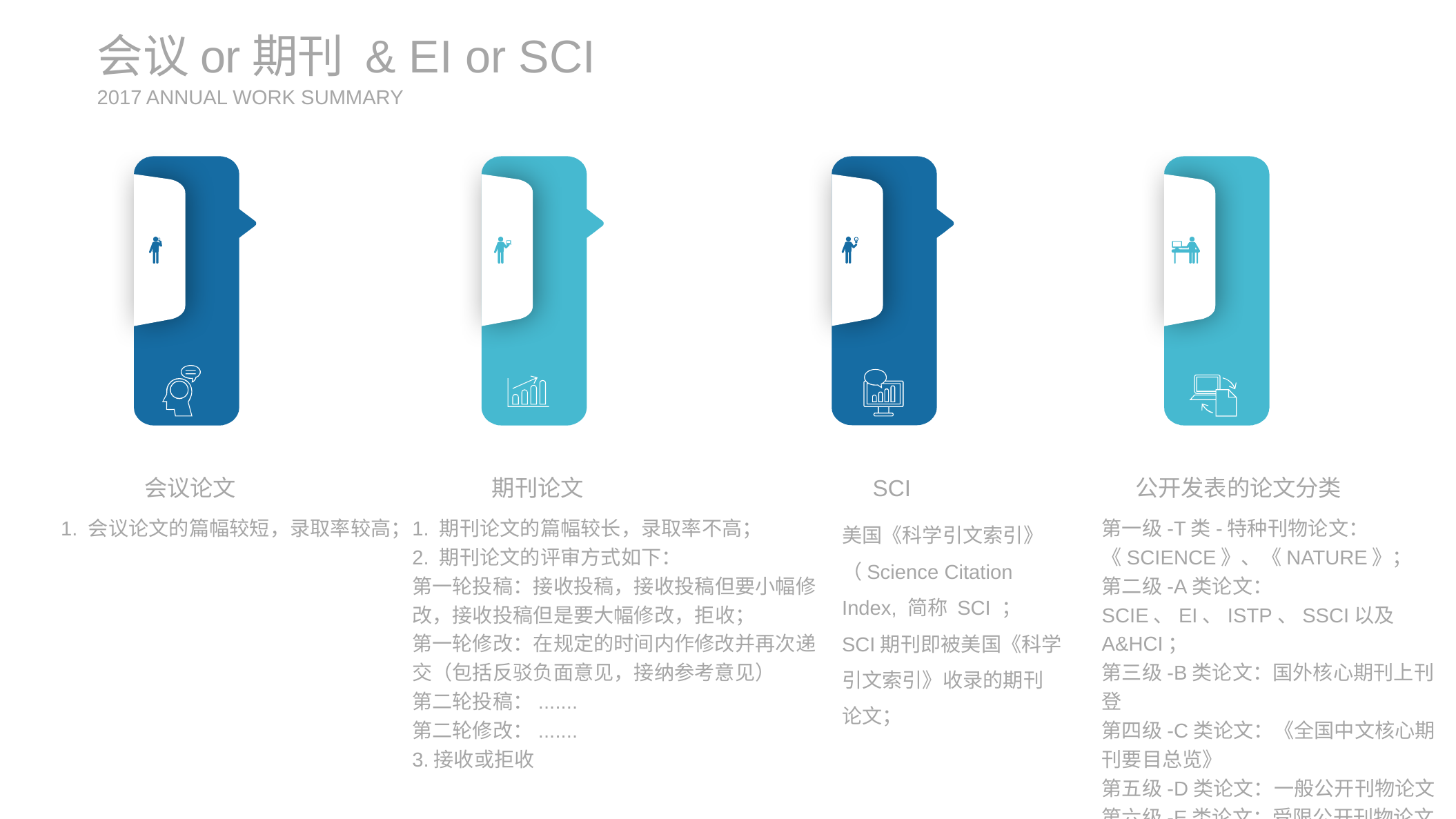

会议or期刊 & EI or SCI
2017 ANNUAL WORK SUMMARY

公开发表的论文分类
会议论文
期刊论文
SCI
1. 会议论文的篇幅较短，录取率较高；
1. 期刊论文的篇幅较长，录取率不高；
2. 期刊论文的评审方式如下：
第一轮投稿：接收投稿，接收投稿但要小幅修改，接收投稿但是要大幅修改，拒收；
第一轮修改：在规定的时间内作修改并再次递交（包括反驳负面意见，接纳参考意见）
第二轮投稿：.......
第二轮修改：.......
3.接收或拒收
第一级-T类-特种刊物论文：《SCIENCE》、《NATURE》；
第二级-A类论文：SCIE、EI、ISTP、SSCI以及A&HCI；
第三级-B类论文：国外核心期刊上刊登
第四级-C类论文：《全国中文核心期刊要目总览》
第五级-D类论文：一般公开刊物论文
第六级-E类论文：受限公开刊物论文
美国《科学引文索引》（Science Citation Index, 简称 SCI ；
SCI期刊即被美国《科学引文索引》收录的期刊论文；